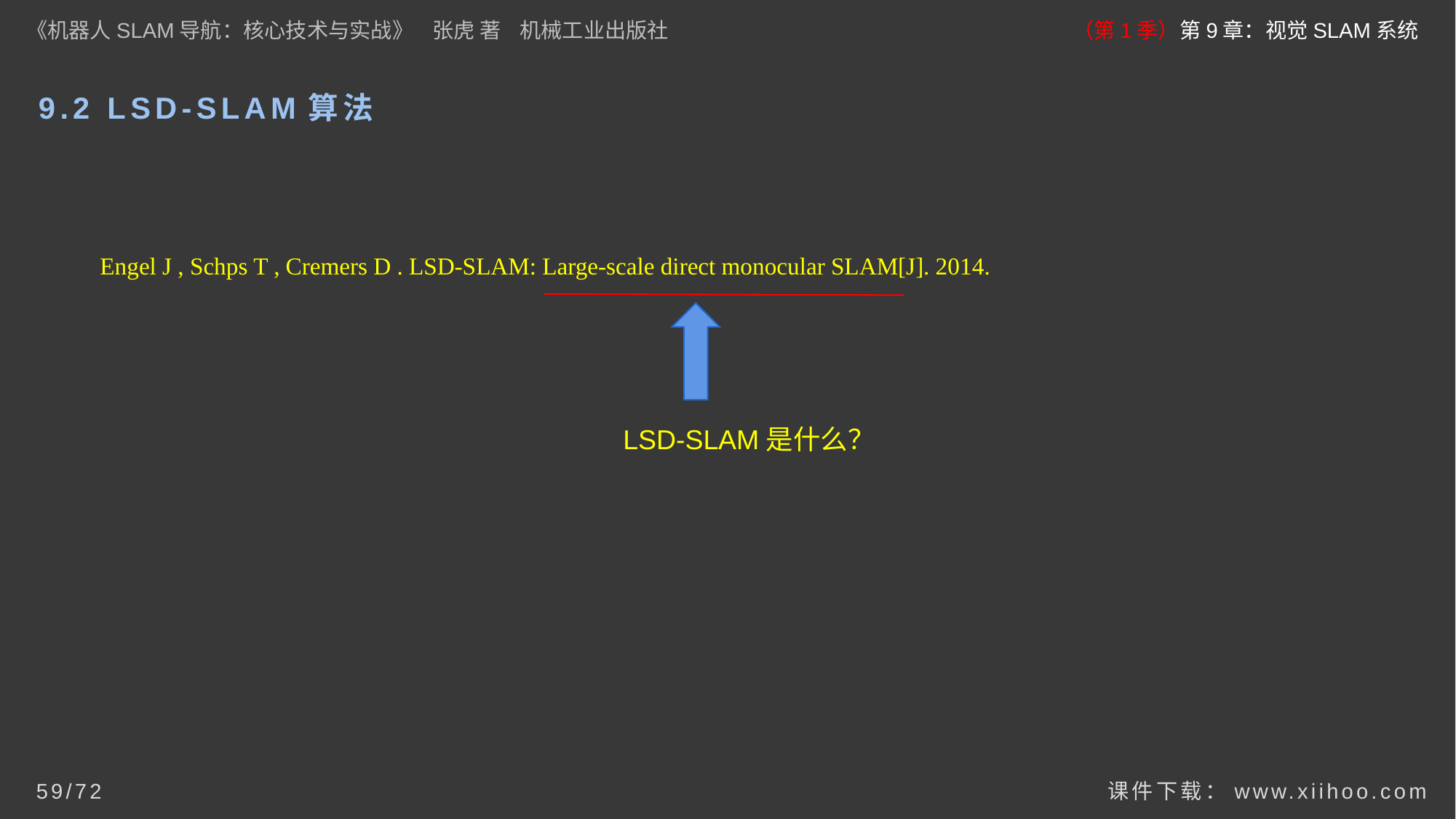

《机器人SLAM导航：核心技术与实战》    张虎 著    机械工业出版社
（第1季）第9章：视觉SLAM系统
# 9.2 LSD-SLAM算法
Engel J , Schps T , Cremers D . LSD-SLAM: Large-scale direct monocular SLAM[J]. 2014.

LSD-SLAM是什么？
课件下载：www.xiihoo.com
59/72